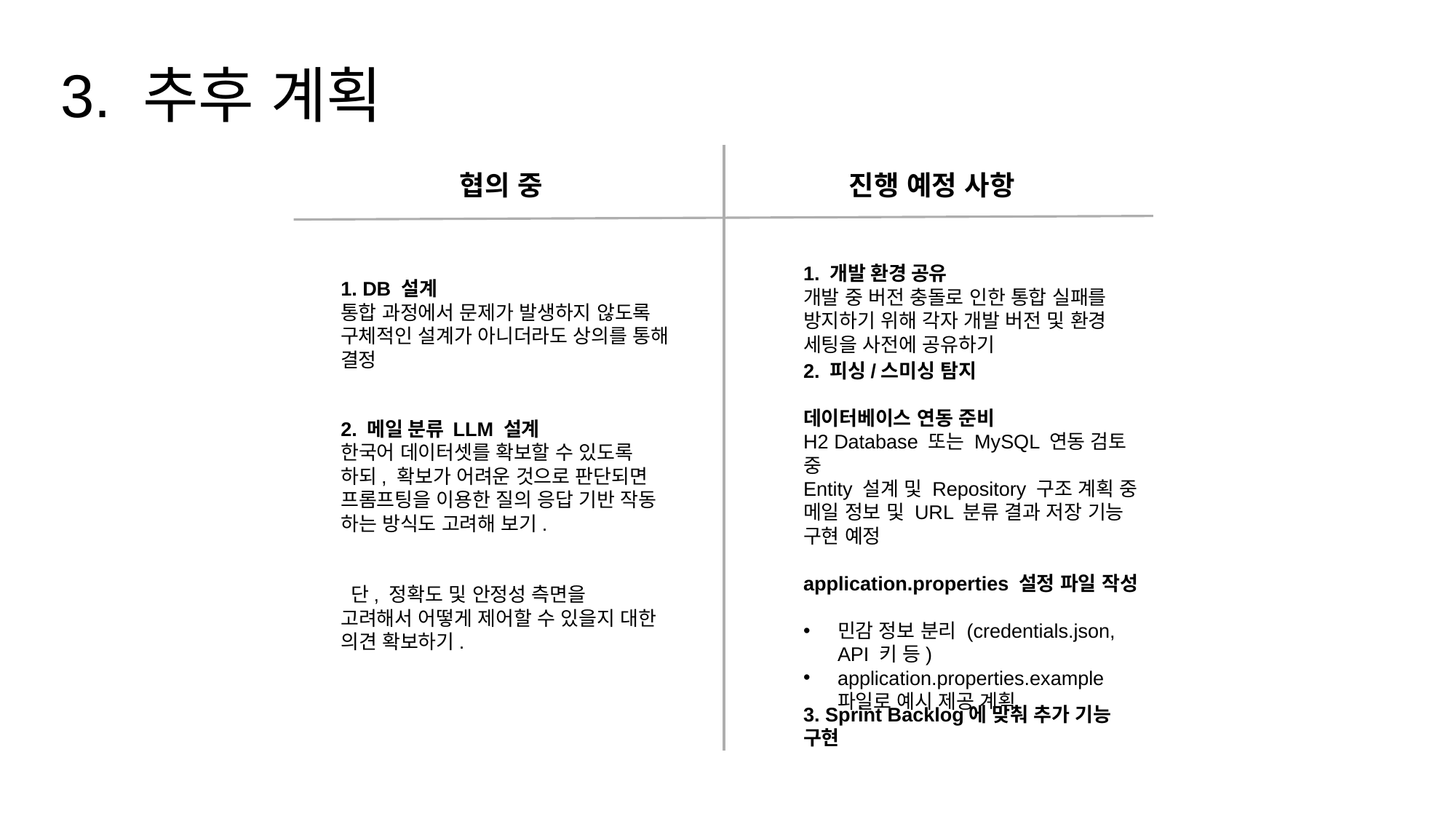

3. 추후 계획
협의 중
진행 예정 사항
1. 개발 환경 공유
개발 중 버전 충돌로 인한 통합 실패를 방지하기 위해 각자 개발 버전 및 환경 세팅을 사전에 공유하기

1. DB 설계
통합 과정에서 문제가 발생하지 않도록 구체적인 설계가 아니더라도 상의를 통해 결정

2. 피싱/스미싱 탐지

데이터베이스 연동 준비
H2 Database 또는 MySQL 연동 검토 중
Entity 설계 및 Repository 구조 계획 중
메일 정보 및 URL 분류 결과 저장 기능 구현 예정

application.properties 설정 파일 작성
민감 정보 분리 (credentials.json, API 키 등)
application.properties.example 파일로 예시 제공 계획
2. 메일 분류 LLM 설계
한국어 데이터셋를 확보할 수 있도록 하되, 확보가 어려운 것으로 판단되면
프롬프팅을 이용한 질의 응답 기반 작동 하는 방식도 고려해 보기.

 단, 정확도 및 안정성 측면을 고려해서 어떻게 제어할 수 있을지 대한 의견 확보하기.

3. Sprint Backlog에 맞춰 추가 기능 구현